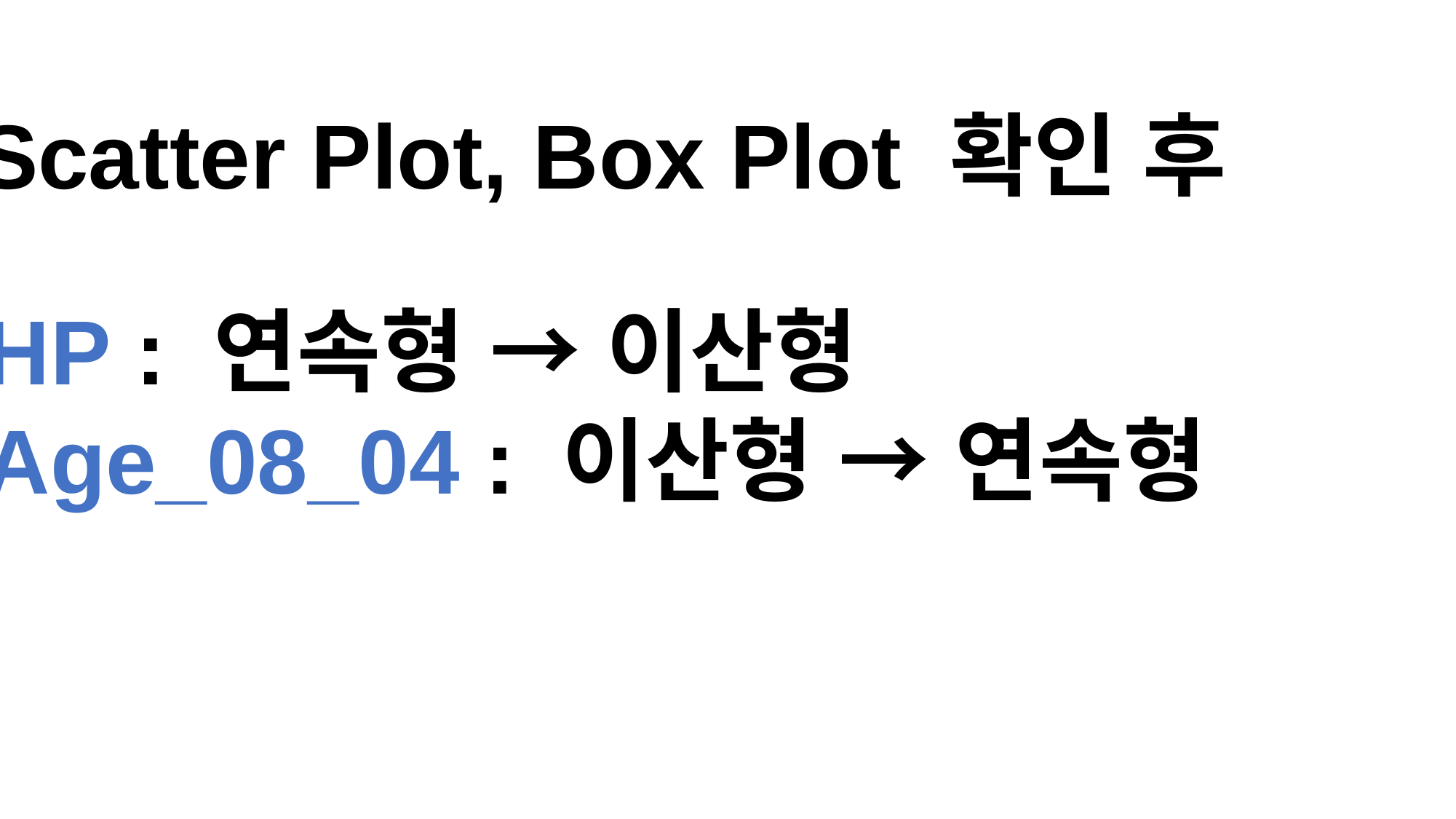

Scatter Plot, Box Plot 확인 후
HP : 연속형 → 이산형
Age_08_04 : 이산형 → 연속형